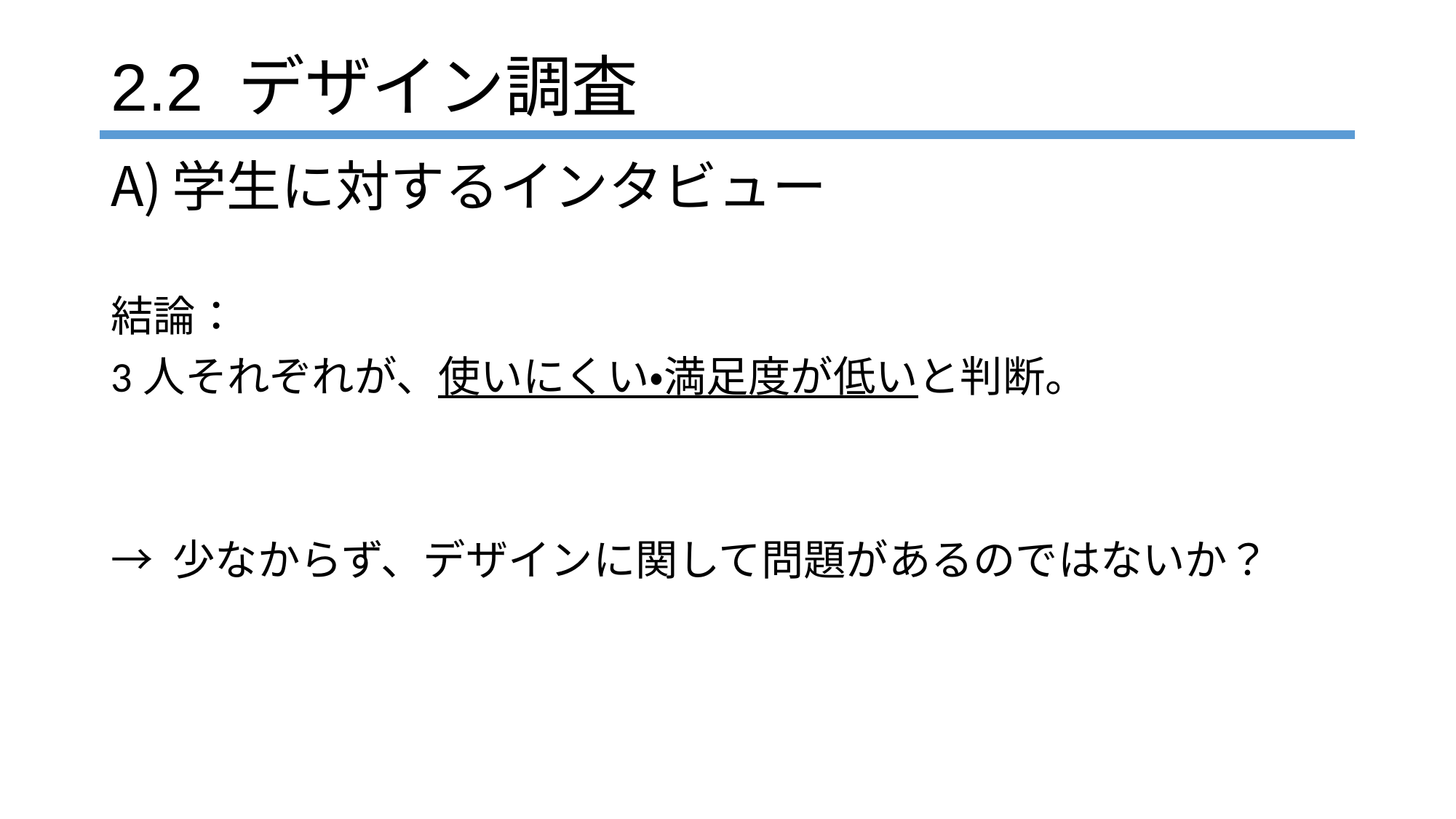

2.2 デザイン調査
学生に対するインタビュー

結論：
3人それぞれが、使いにくい・満足度が低いと判断。

→ 少なからず、デザインに関して問題があるのではないか？